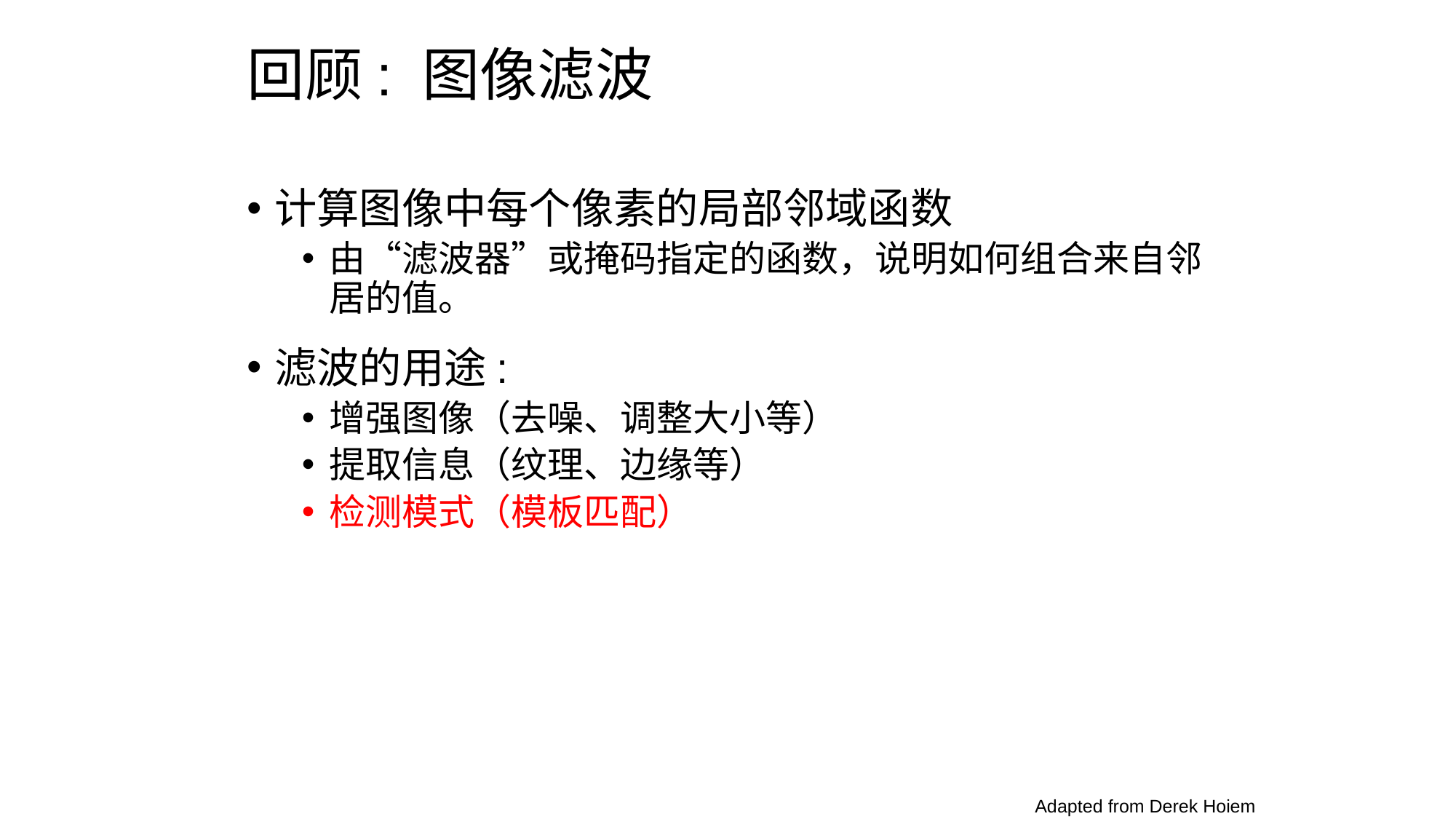

# 回顾: 图像滤波
计算图像中每个像素的局部邻域函数
由“滤波器”或掩码指定的函数，说明如何组合来自邻居的值。
滤波的用途:
增强图像（去噪、调整大小等）
提取信息（纹理、边缘等）
检测模式（模板匹配）
Adapted from Derek Hoiem